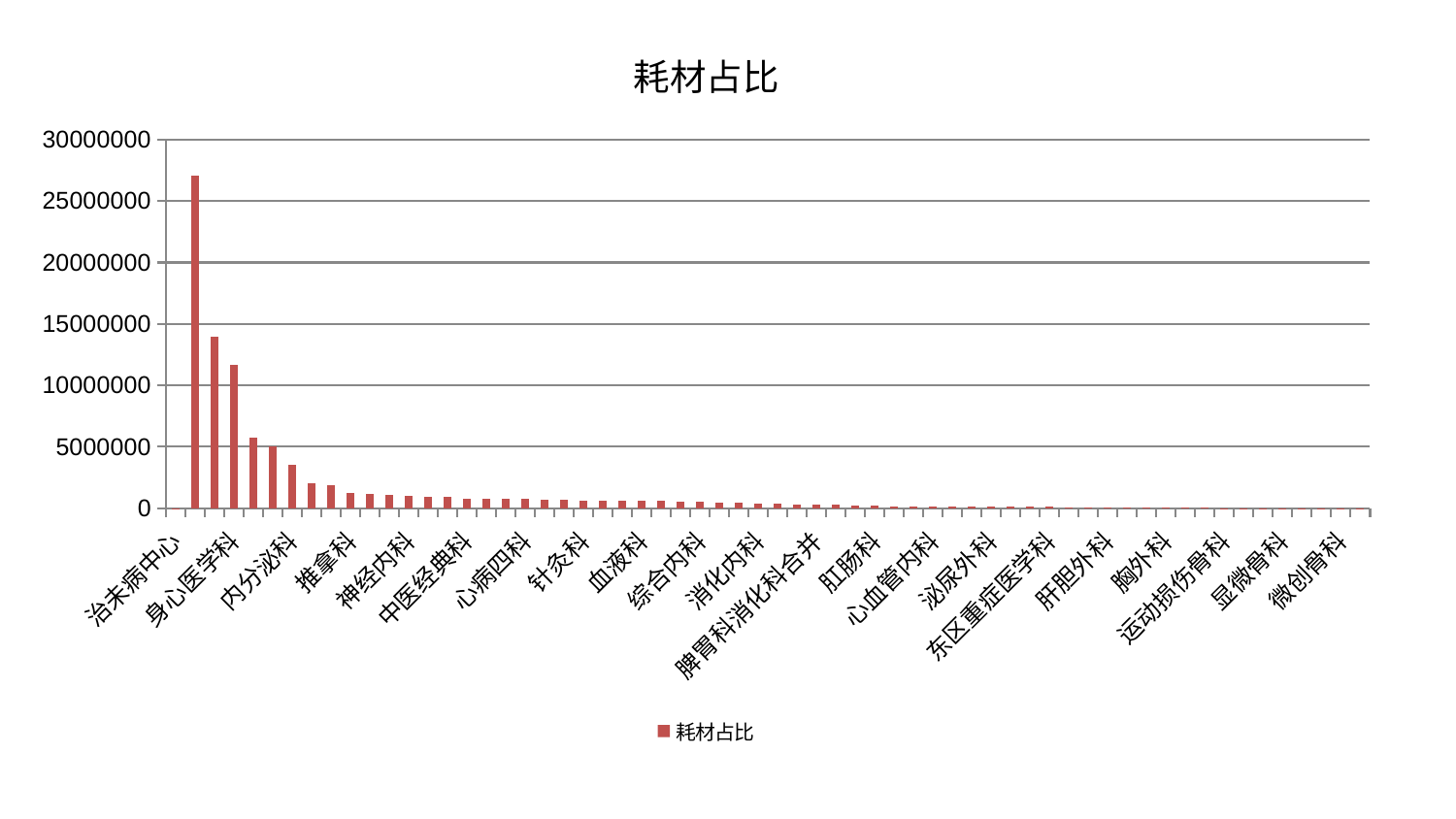

### Chart: 耗材占比

| Category | 耗材占比 |
|---|---|
| 治未病中心 | 100.0 |
| 小儿推拿科 | 27060690.683331273 |
| 产科 | 13971041.962925885 |
| 身心医学科 | 11697534.142855987 |
| 皮肤科 | 5740079.359737299 |
| 中医外治中心 | 5070295.122881431 |
| 内分泌科 | 3572768.721859567 |
| 风湿病科 | 2029068.7945747324 |
| 脑病一科 | 1915750.6317695065 |
| 推拿科 | 1258707.62475888 |
| 呼吸内科 | 1137283.7439017217 |
| 肿瘤内科 | 1087447.9499073902 |
| 神经内科 | 1020381.2481287408 |
| 美容皮肤科 | 925969.8992543733 |
| 脑病三科 | 923341.6701102125 |
| 中医经典科 | 800568.4653979416 |
| 心病三科 | 779033.2508993802 |
| 康复科 | 764668.9564095376 |
| 心病四科 | 747144.06107244 |
| 妇科妇二科合并 | 655965.9661485448 |
| 妇科 | 655965.9661485448 |
| 针灸科 | 636052.5190511382 |
| 男科 | 624790.9248747804 |
| 老年医学科 | 624466.0108331006 |
| 血液科 | 594673.8650264888 |
| 肝病科 | 579639.8398988055 |
| 脑病二科 | 514902.256642558 |
| 综合内科 | 501859.55277578917 |
| 口腔科 | 483198.27273633966 |
| 眼科 | 427512.7880705496 |
| 消化内科 | 410442.07363293285 |
| 耳鼻喉科 | 366909.9586493296 |
| 妇二科 | 336102.6249663734 |
| 脾胃科消化科合并 | 263876.4900619812 |
| 脾胃病科 | 263876.4900619812 |
| 儿科 | 254706.98764458107 |
| 肛肠科 | 195250.6998839497 |
| 西区重症医学科 | 160775.3667004898 |
| 肾病科 | 145634.21269971028 |
| 心血管内科 | 133699.20948404883 |
| 肾脏内科 | 132852.9059426563 |
| 重症医学科 | 128840.95087277063 |
| 泌尿外科 | 122562.22645247717 |
| 乳腺甲状腺外科 | 119799.72304078675 |
| 东区肾病科 | 117686.8878236815 |
| 东区重症医学科 | 117609.70780297062 |
| 心病一科 | 99358.95765688679 |
| 普通外科 | 86395.31126429267 |
| 肝胆外科 | 77127.18039621097 |
| 心病二科 | 58823.45658744968 |
| 神经外科 | 43405.62053363436 |
| 胸外科 | 31510.944928317396 |
| 周围血管科 | 27854.373050519967 |
| 小儿骨科 | 24772.606554036895 |
| 运动损伤骨科 | 20122.494872981162 |
| 创伤骨科 | 19921.878404131305 |
| 脊柱骨科 | 18658.018129614396 |
| 显微骨科 | 18441.633216514114 |
| 骨科 | 18287.27240773442 |
| 关节骨科 | 16860.158313736767 |
| 微创骨科 | 15705.717140779254 |
| 医院 | 206.80114088931387 |
30